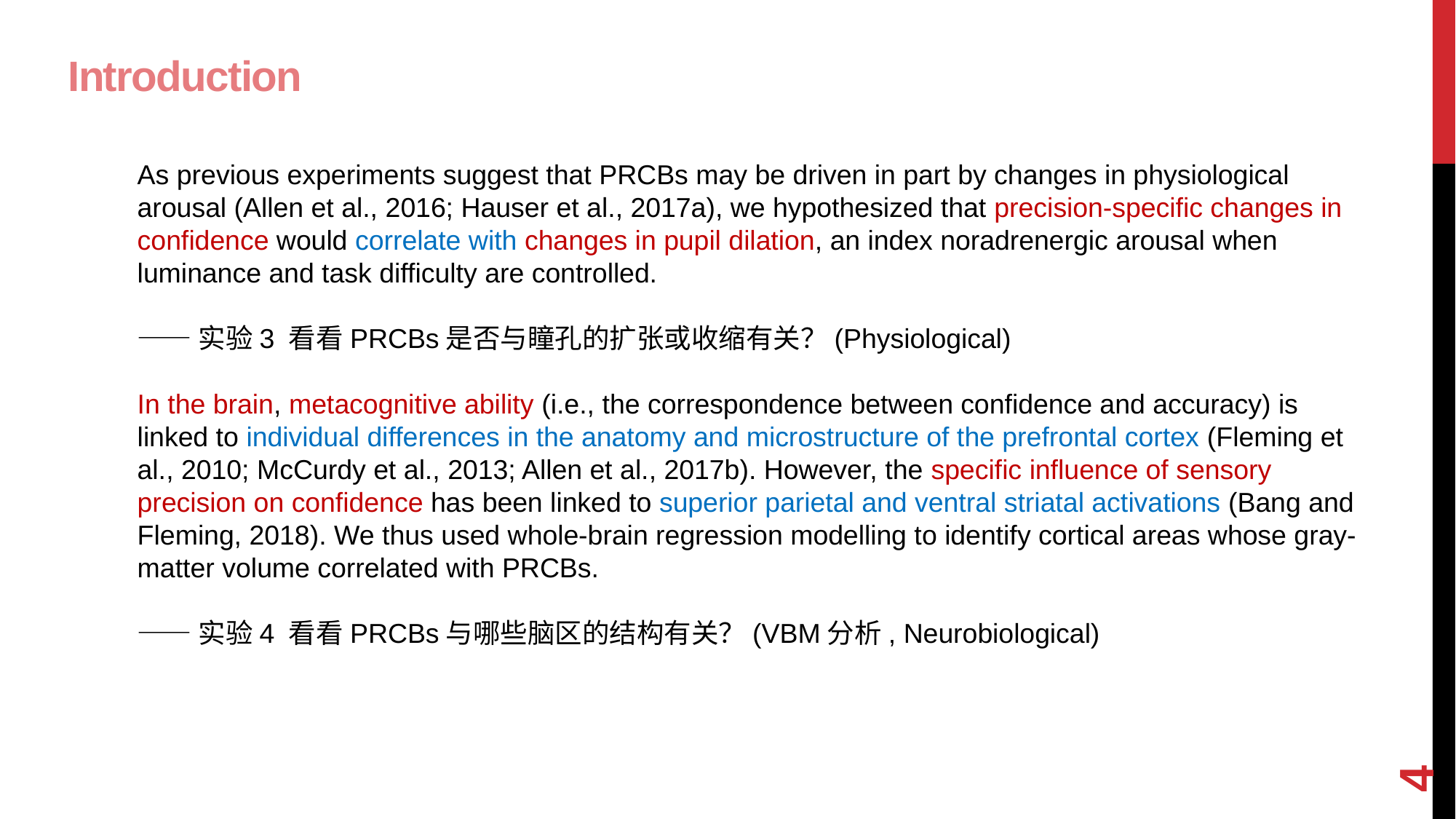

# Introduction
As previous experiments suggest that PRCBs may be driven in part by changes in physiological arousal (Allen et al., 2016; Hauser et al., 2017a), we hypothesized that precision-specific changes in confidence would correlate with changes in pupil dilation, an index noradrenergic arousal when luminance and task difficulty are controlled.

——实验3 看看PRCBs是否与瞳孔的扩张或收缩有关？(Physiological)

In the brain, metacognitive ability (i.e., the correspondence between confidence and accuracy) is linked to individual differences in the anatomy and microstructure of the prefrontal cortex (Fleming et al., 2010; McCurdy et al., 2013; Allen et al., 2017b). However, the specific influence of sensory precision on confidence has been linked to superior parietal and ventral striatal activations (Bang and Fleming, 2018). We thus used whole-brain regression modelling to identify cortical areas whose gray-matter volume correlated with PRCBs.

——实验4 看看PRCBs与哪些脑区的结构有关？(VBM分析, Neurobiological)

4